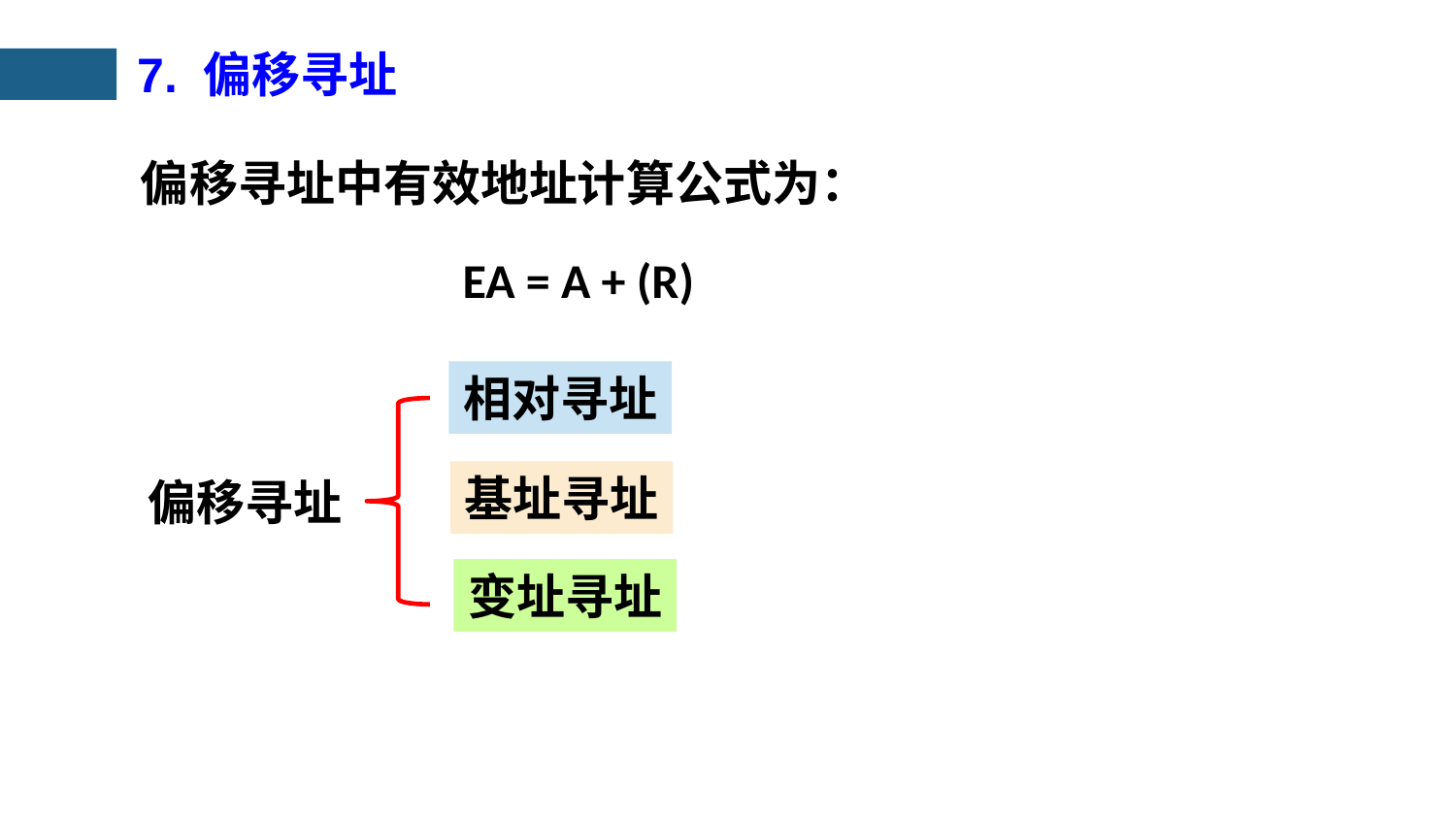

7. 偏移寻址
偏移寻址中有效地址计算公式为：
EA = A + (R)
相对寻址

基址寻址
偏移寻址
变址寻址